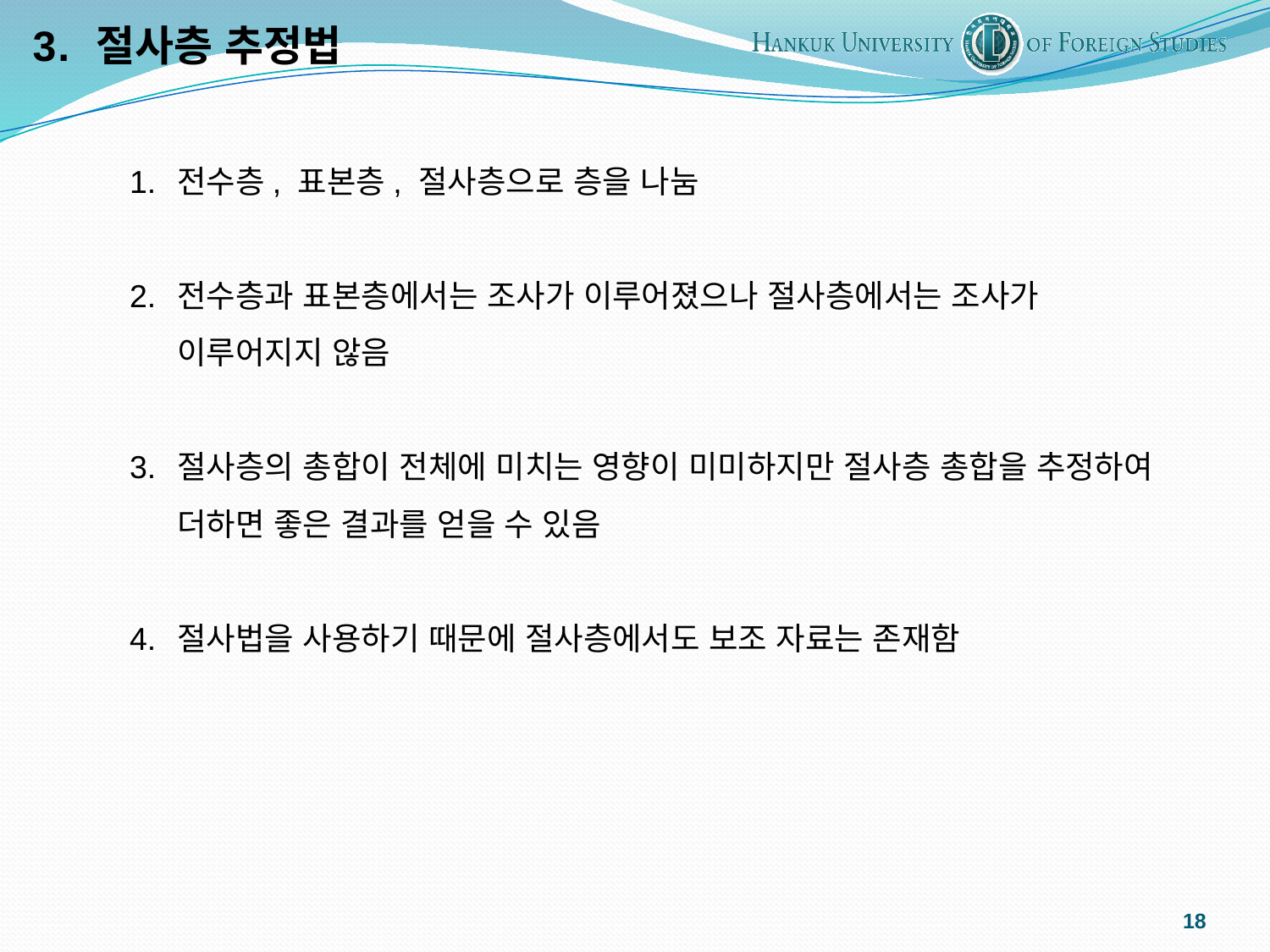

절사층 추정법

전수층, 표본층, 절사층으로 층을 나눔

전수층과 표본층에서는 조사가 이루어졌으나 절사층에서는 조사가 이루어지지 않음

절사층의 총합이 전체에 미치는 영향이 미미하지만 절사층 총합을 추정하여 더하면 좋은 결과를 얻을 수 있음

절사법을 사용하기 때문에 절사층에서도 보조 자료는 존재함

18